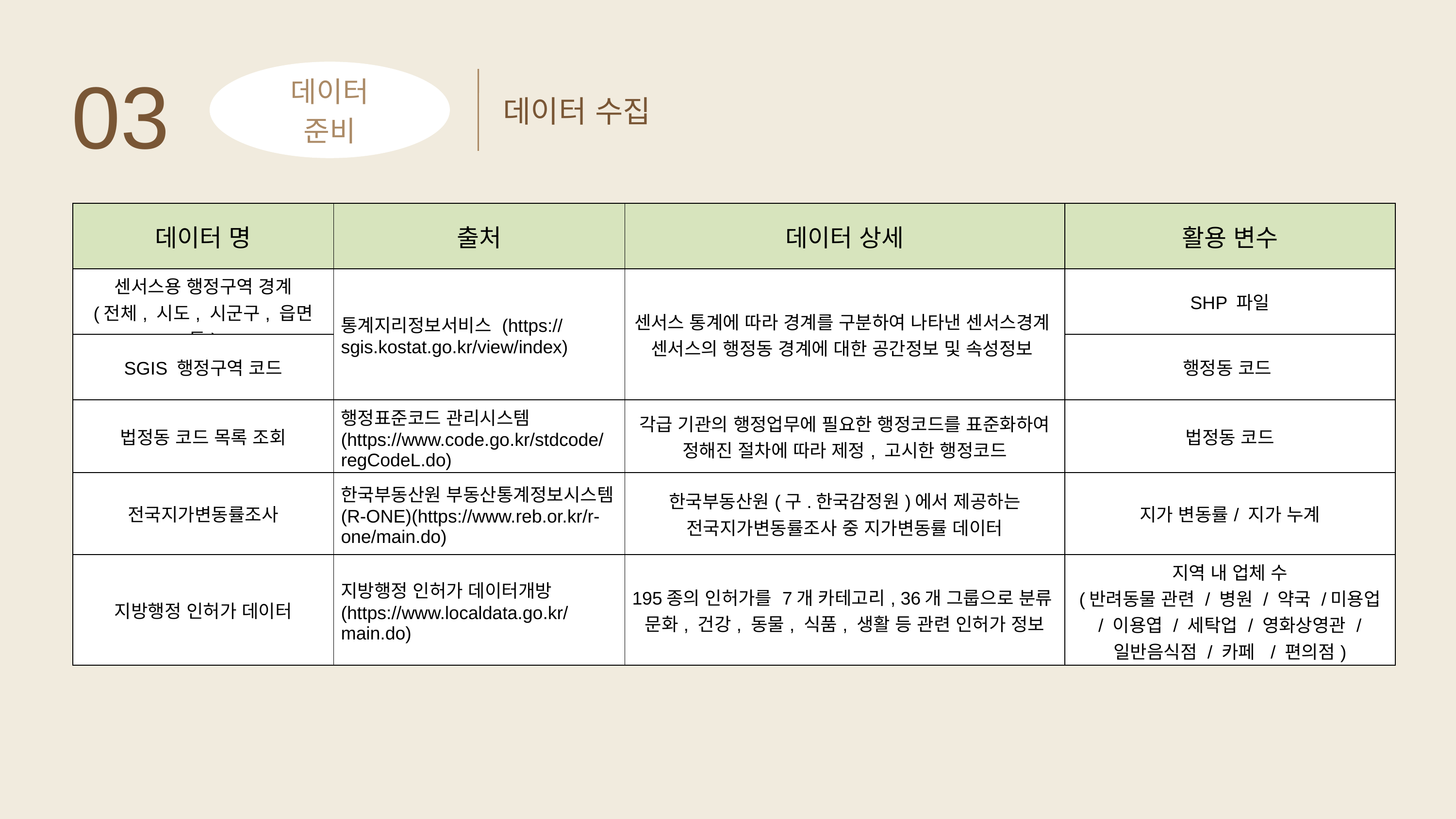

03

데이터
준비

데이터 수집
| 데이터 명 | 출처 | 데이터 상세 | 활용 변수 |
| --- | --- | --- | --- |
| 센서스용 행정구역 경계 (전체, 시도, 시군구, 읍면동) | 통계지리정보서비스 (https://sgis.kostat.go.kr/view/index) | 센서스 통계에 따라 경계를 구분하여 나타낸 센서스경계 센서스의 행정동 경계에 대한 공간정보 및 속성정보 | SHP 파일 |
| SGIS 행정구역 코드 |  |  | 행정동 코드 |
| 법정동 코드 목록 조회 | 행정표준코드 관리시스템 (https://www.code.go.kr/stdcode/regCodeL.do) | 각급 기관의 행정업무에 필요한 행정코드를 표준화하여 정해진 절차에 따라 제정, 고시한 행정코드 | 법정동 코드 |
| 전국지가변동률조사 | 한국부동산원 부동산통계정보시스템(R-ONE) (https://www.reb.or.kr/r-one/main.do) | 한국부동산원(구.한국감정원)에서 제공하는 전국지가변동률조사 중 지가변동률 데이터 | 지가 변동률/ 지가 누계 |
| 지방행정 인허가 데이터 | 지방행정 인허가 데이터개방 (https://www.localdata.go.kr/main.do) | 195종의 인허가를 7개 카테고리, 36개 그룹으로 분류 문화, 건강, 동물, 식품, 생활 등 관련 인허가 정보 | 지역 내 업체 수 (반려동물 관련 / 병원 / 약국 /미용업 / 이용엽 / 세탁업 / 영화상영관 / 일반음식점 / 카페 / 편의점) |